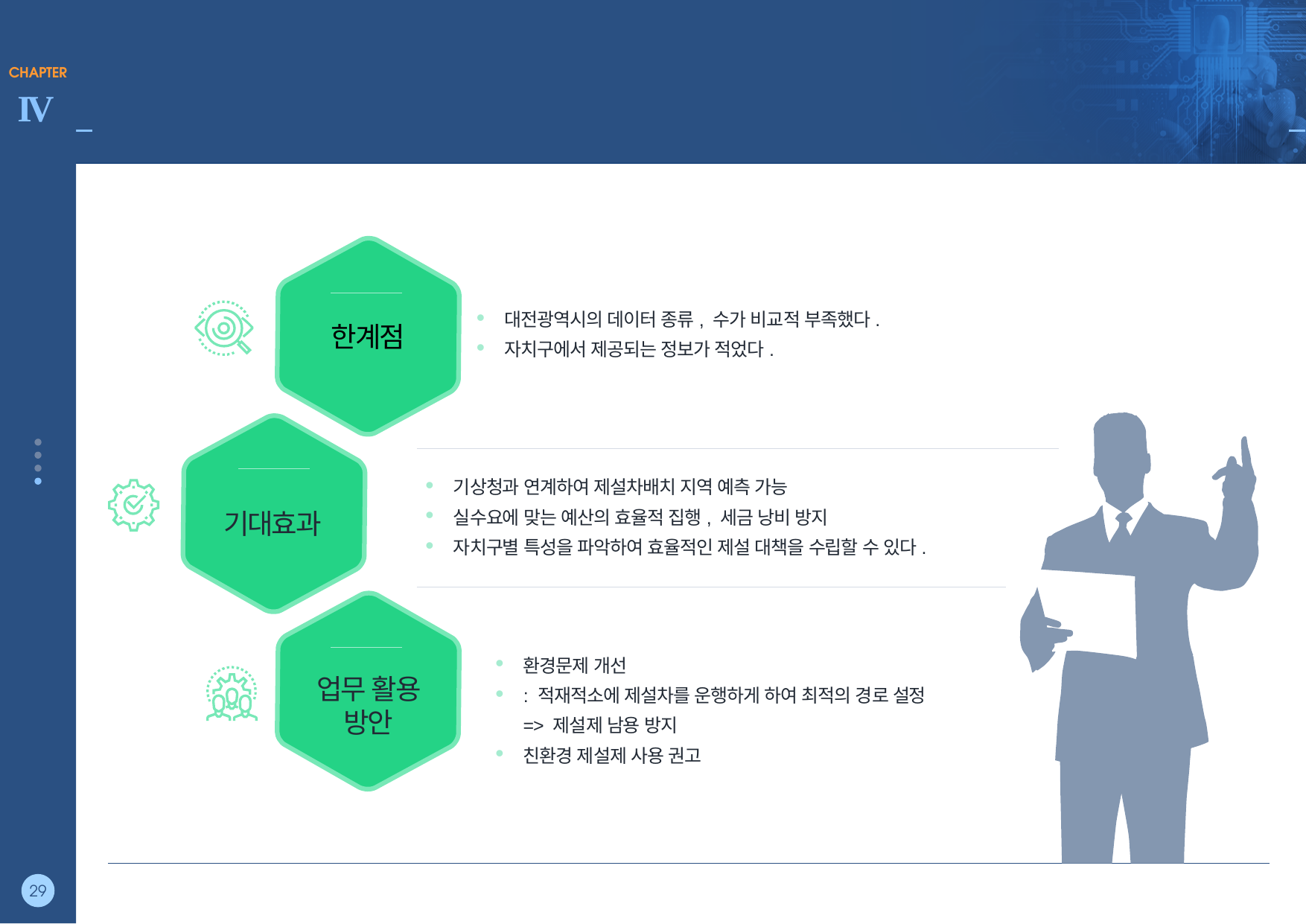

2. 결과 활용 방안 및 한계점

01

대전광역시의 데이터 종류, 수가 비교적 부족했다.
자치구에서 제공되는 정보가 적었다.
한계점

02
기상청과 연계하여 제설차배치 지역 예측 가능
실수요에 맞는 예산의 효율적 집행, 세금 낭비 방지
자치구별 특성을 파악하여 효율적인 제설 대책을 수립할 수 있다.

기대효과

03
환경문제 개선
: 적재적소에 제설차를 운행하게 하여 최적의 경로 설정
      => 제설제 남용 방지
친환경 제설제 사용 권고
업무 활용 방안